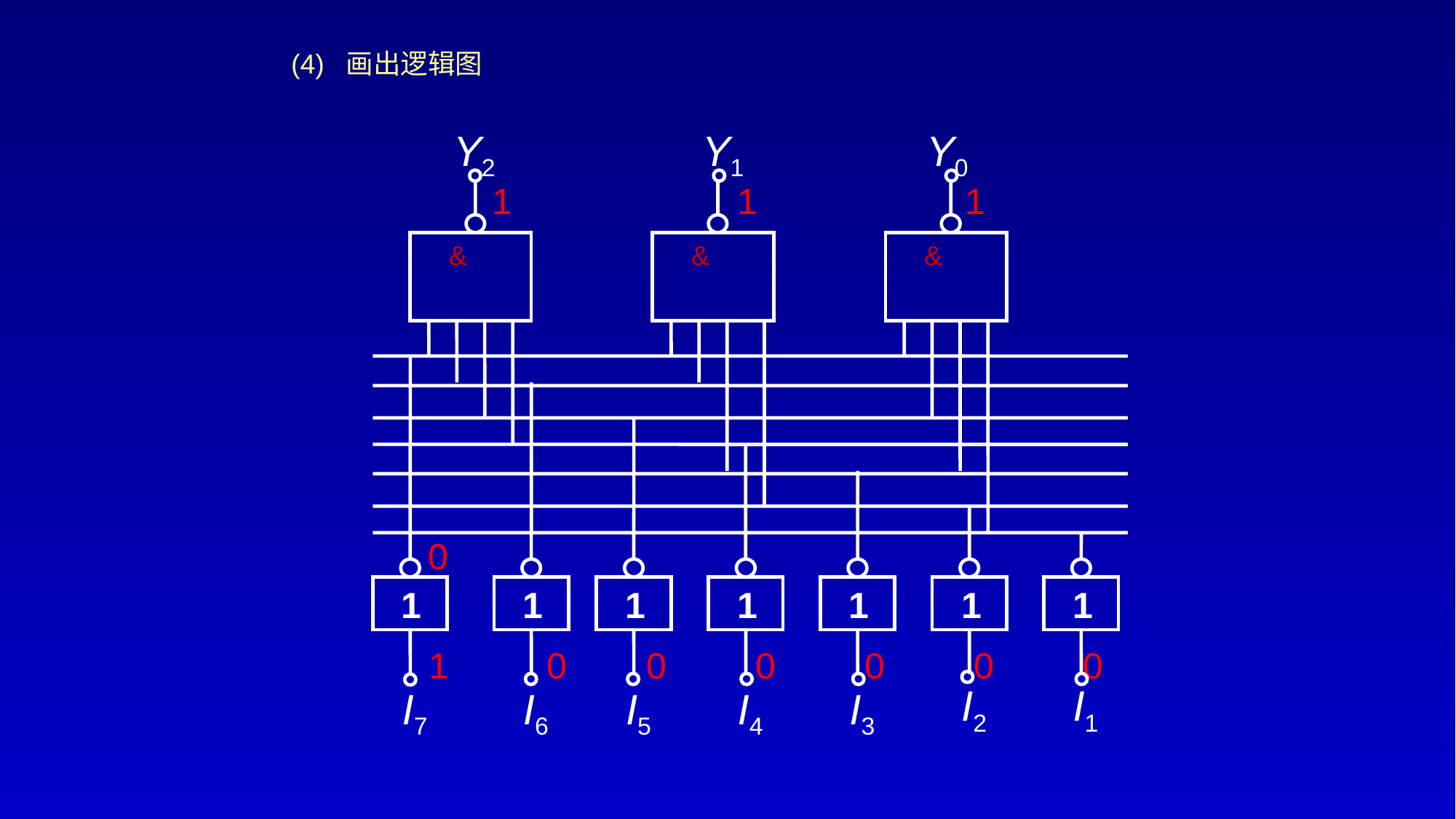

(4)  画出逻辑图
Y2
Y1
Y0

1
1
1

&

&

&

0

1

1

1

1

1

1

1

1
0
0
0
0
0
0

I2
I1
I7
I6
I5
I4
I3